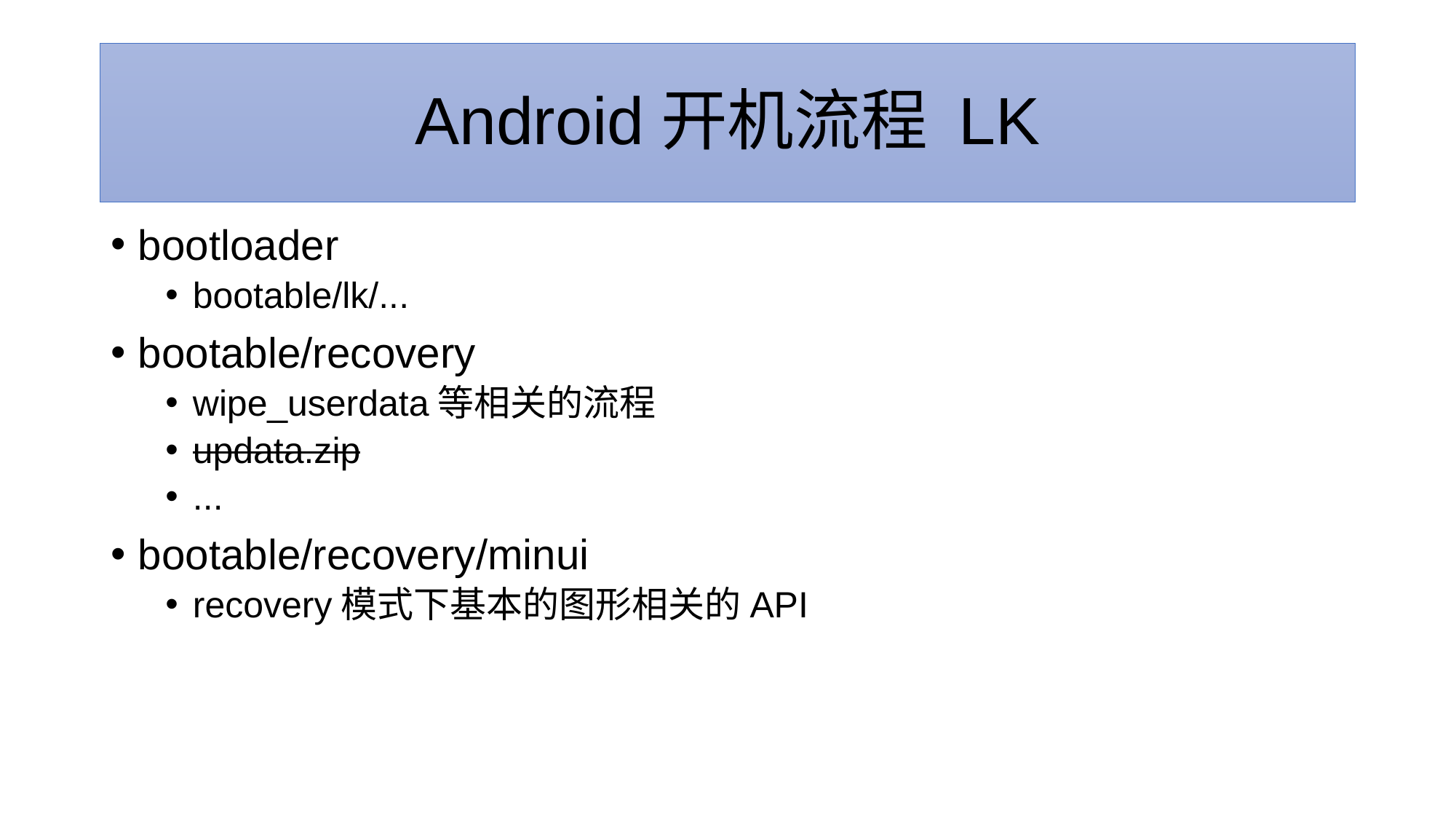

# Android开机流程 LK
bootloader
bootable/lk/...
bootable/recovery
wipe_userdata等相关的流程
updata.zip
...
bootable/recovery/minui
recovery模式下基本的图形相关的API